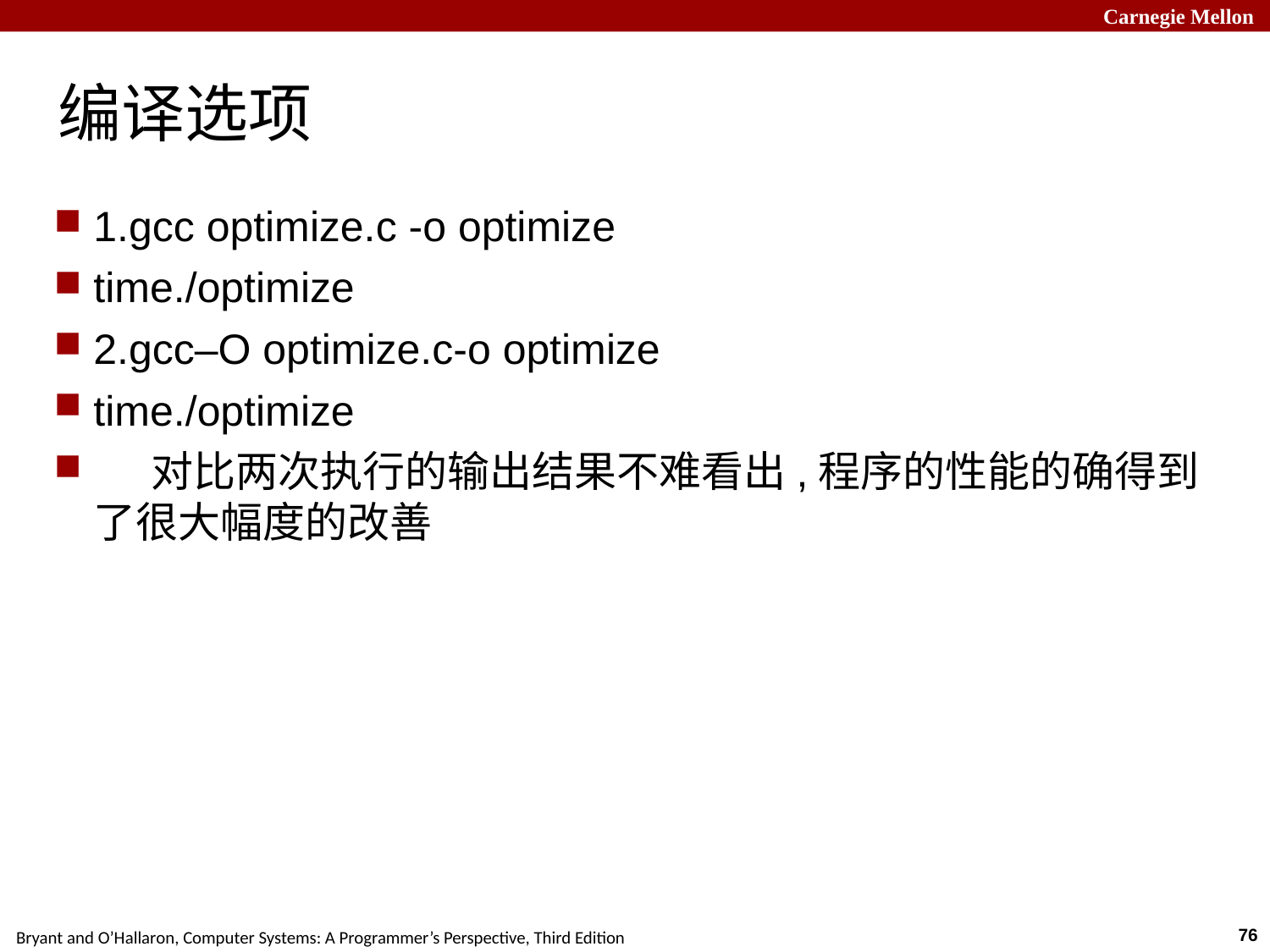

# 编译选项
1.gcc optimize.c -o optimize
time./optimize
2.gcc–O optimize.c-o optimize
time./optimize
     对比两次执行的输出结果不难看出,程序的性能的确得到了很大幅度的改善